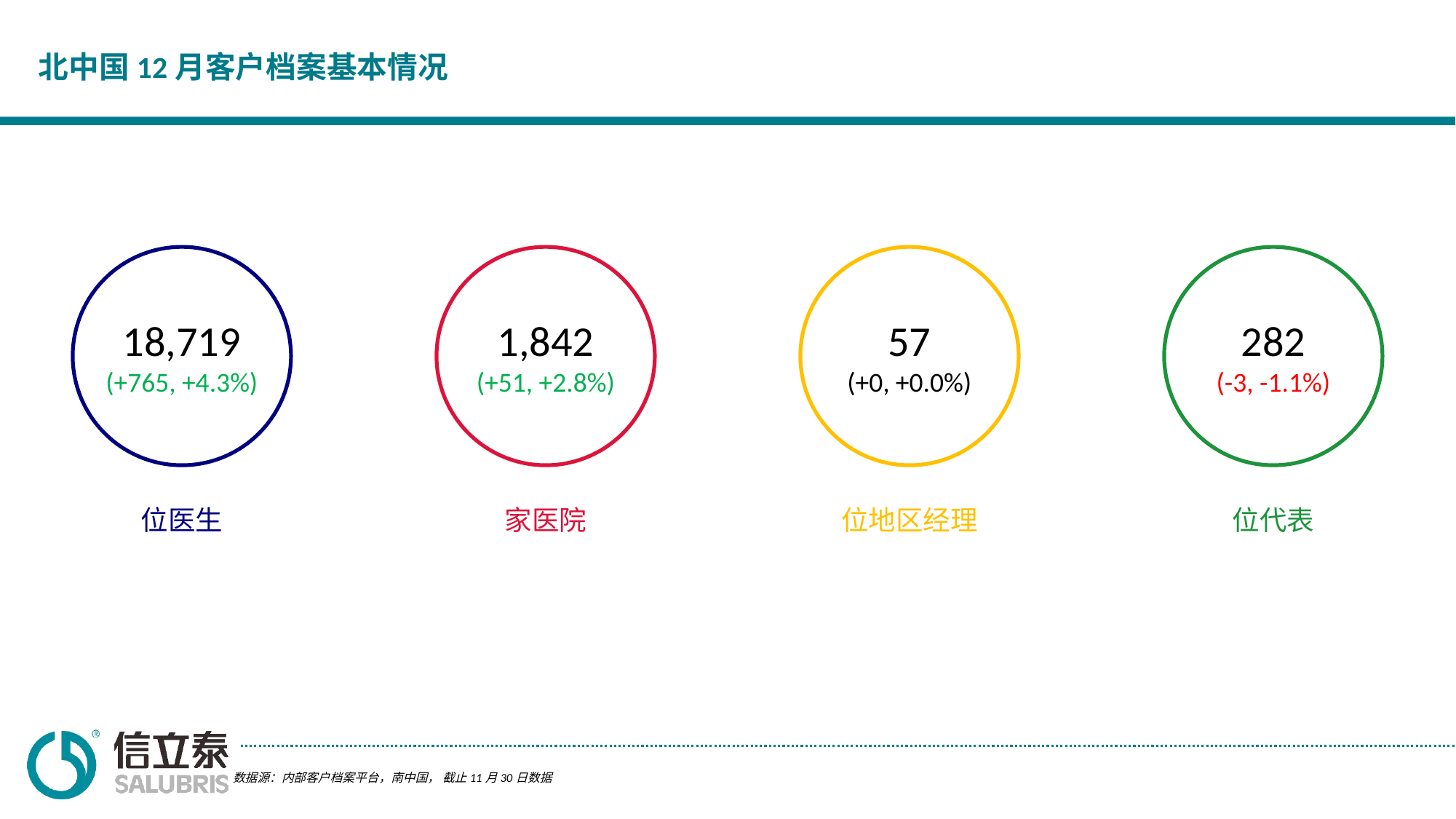

# 北中国12月客户档案基本情况
18,719
(+765, +4.3%)
1,842
(+51, +2.8%)
57
(+0, +0.0%)
282
(-3, -1.1%)

位医生

家医院

位地区经理

位代表